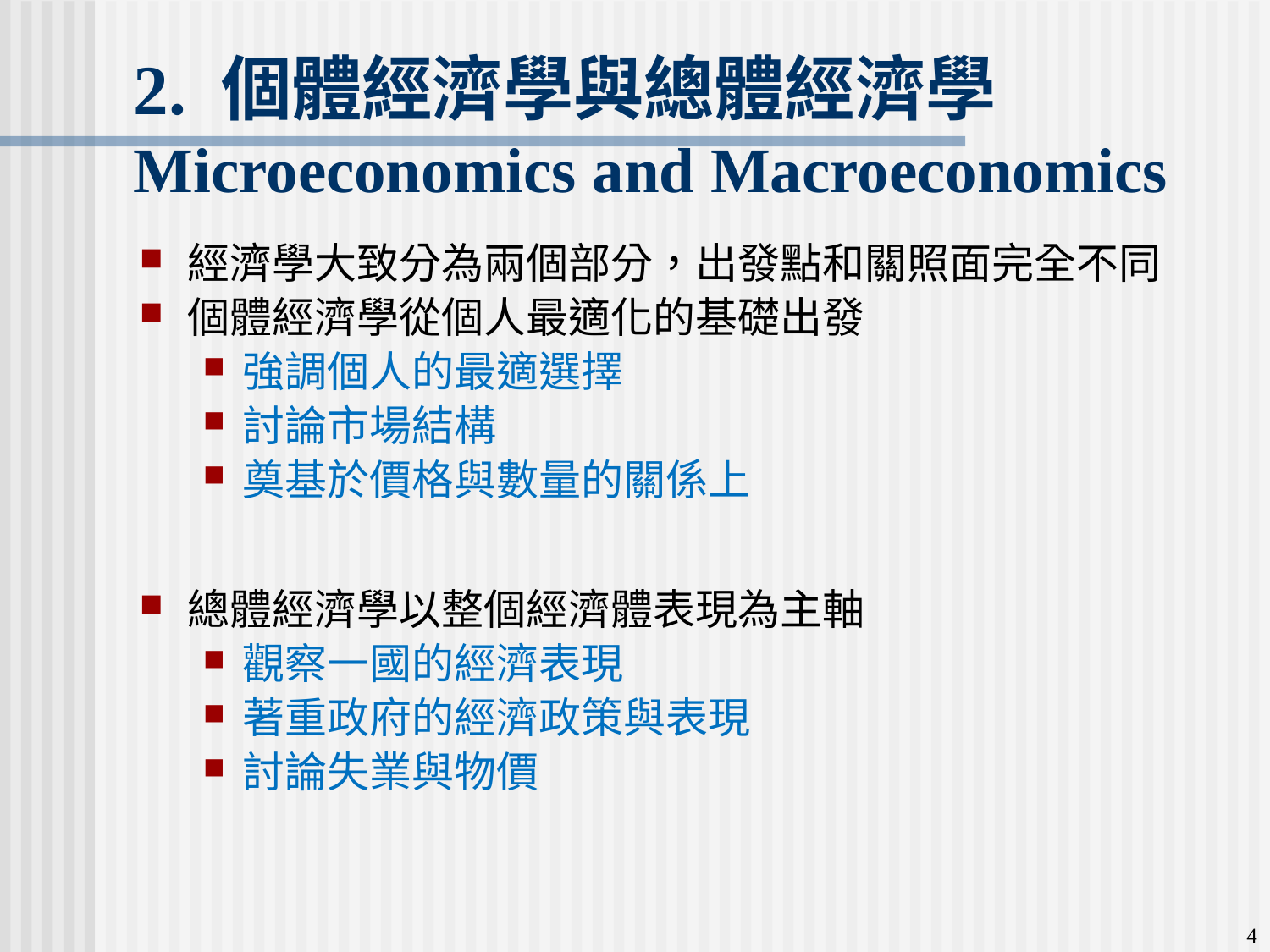

# 2. 個體經濟學與總體經濟學 Microeconomics and Macroeconomics
經濟學大致分為兩個部分，出發點和關照面完全不同
個體經濟學從個人最適化的基礎出發
強調個人的最適選擇
討論市場結構
奠基於價格與數量的關係上

總體經濟學以整個經濟體表現為主軸
觀察一國的經濟表現
著重政府的經濟政策與表現
討論失業與物價
4